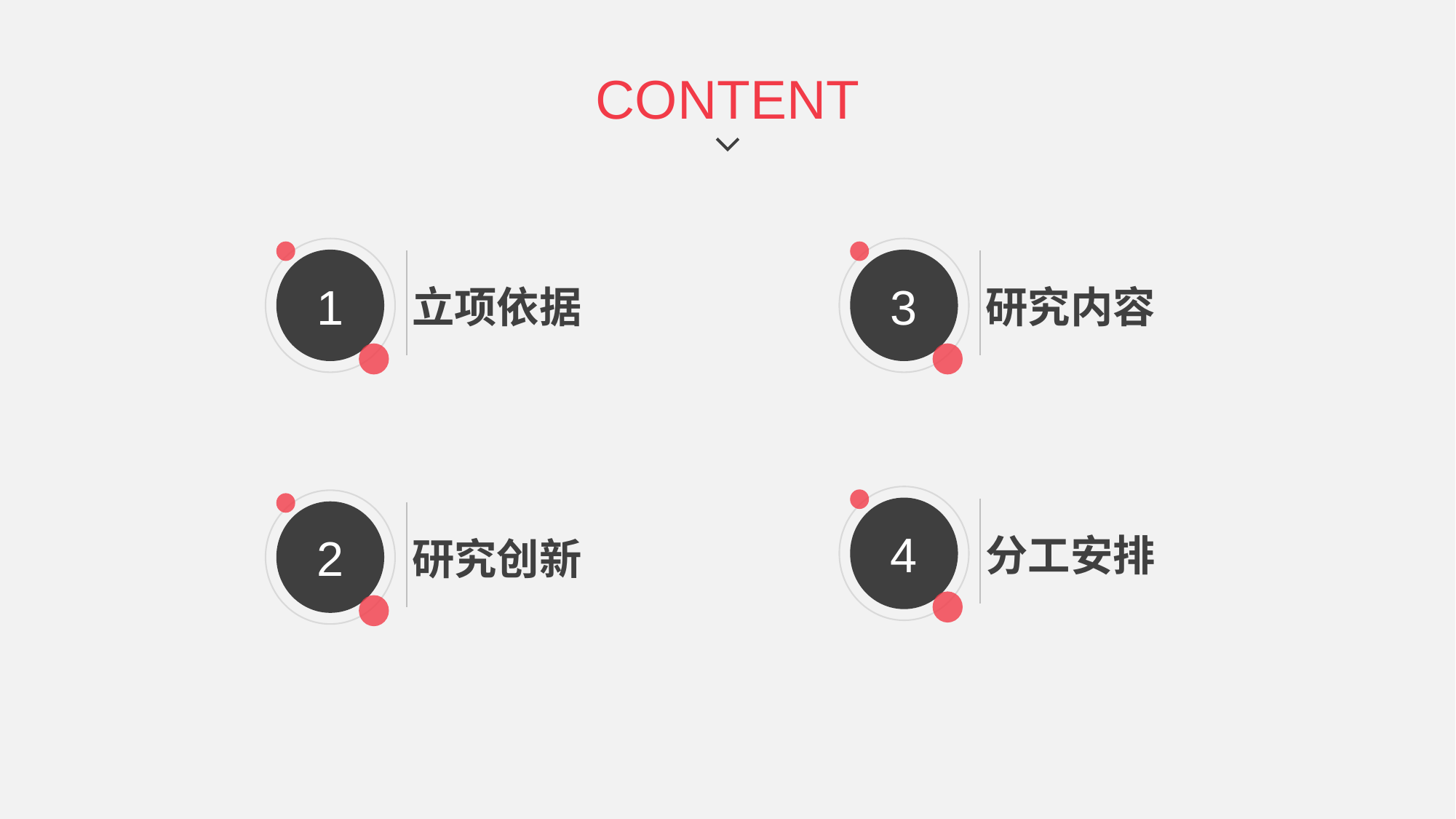

CONTENT

1

立项依据

3

研究内容

4

分工安排

2

研究创新